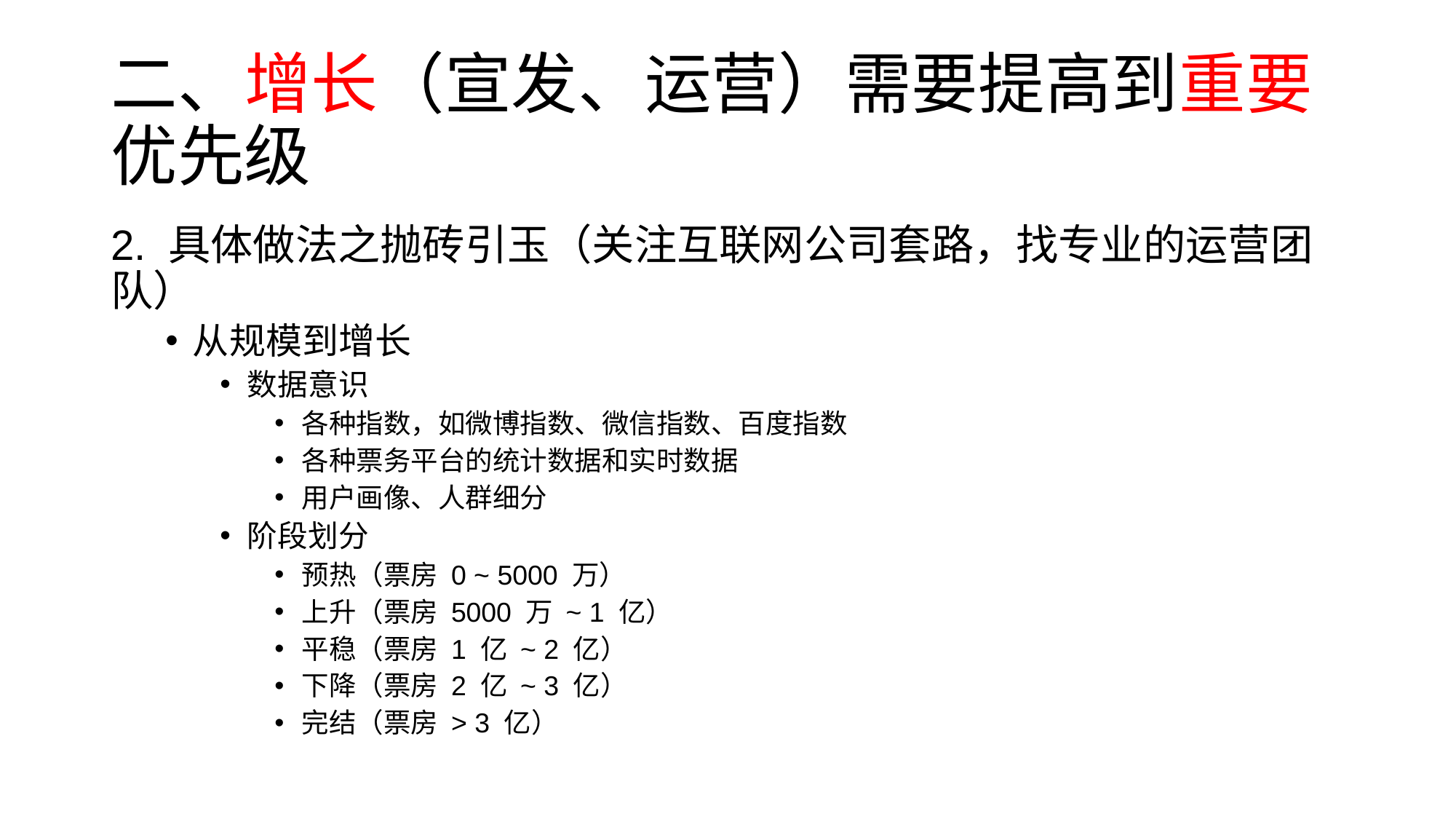

# 二、增长（宣发、运营）需要提高到重要优先级
2. 具体做法之抛砖引玉（关注互联网公司套路，找专业的运营团队）
从规模到增长
数据意识
各种指数，如微博指数、微信指数、百度指数
各种票务平台的统计数据和实时数据
用户画像、人群细分
阶段划分
预热（票房 0 ~ 5000 万）
上升（票房 5000 万 ~ 1 亿）
平稳（票房 1 亿 ~ 2 亿）
下降（票房 2 亿 ~ 3 亿）
完结（票房 > 3 亿）